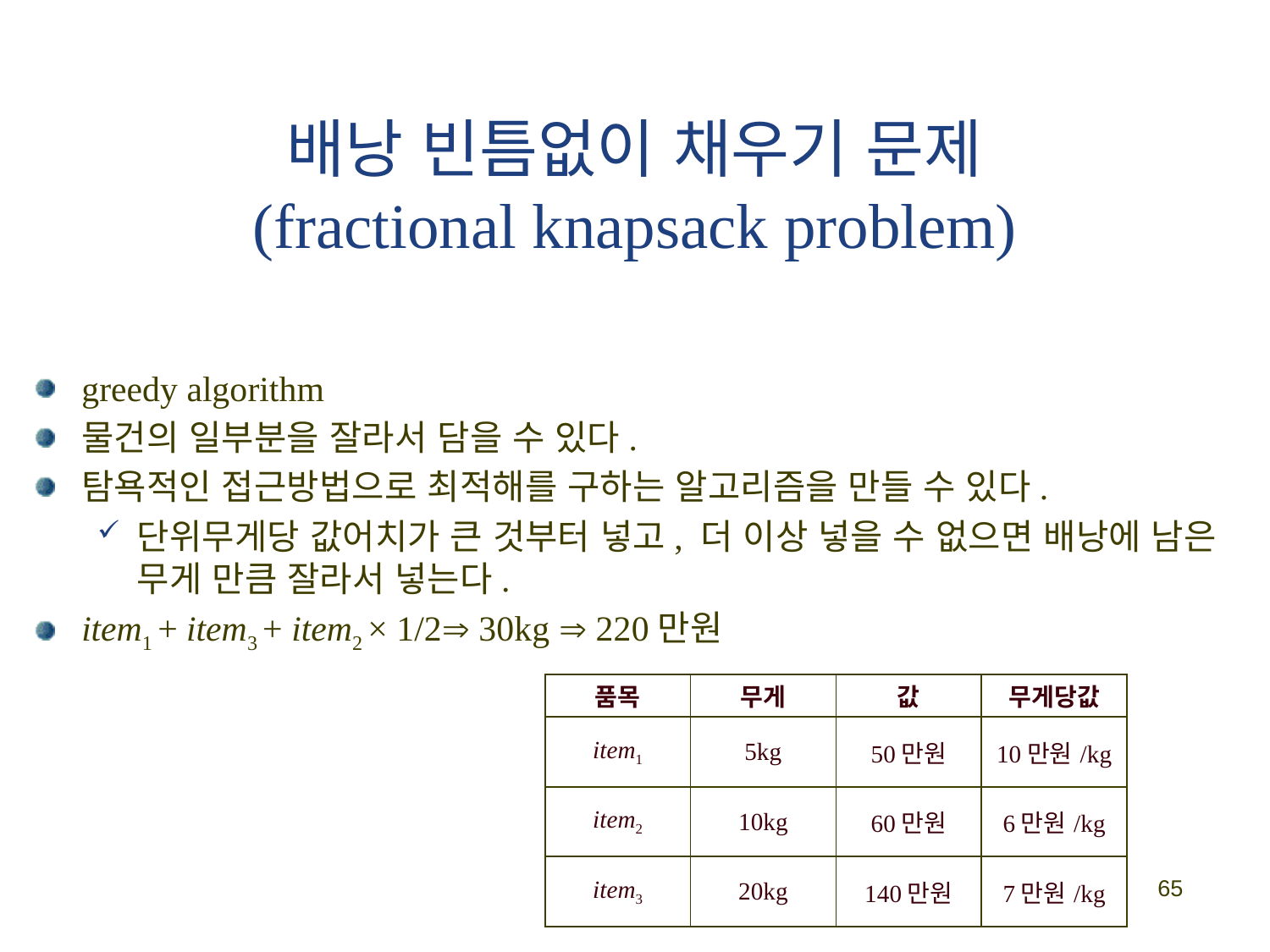

# 배낭 빈틈없이 채우기 문제 (fractional knapsack problem)
greedy algorithm
물건의 일부분을 잘라서 담을 수 있다.
탐욕적인 접근방법으로 최적해를 구하는 알고리즘을 만들 수 있다.
단위무게당 값어치가 큰 것부터 넣고, 더 이상 넣을 수 없으면 배낭에 남은 무게 만큼 잘라서 넣는다.
item1 + item3 + item2 × 1/2⇒ 30kg ⇒ 220만원
| 품목 | 무게 | 값 | 무게당값 |
| --- | --- | --- | --- |
| item1 | 5kg | 50만원 | 10만원/kg |
| item2 | 10kg | 60만원 | 6만원/kg |
| item3 | 20kg | 140만원 | 7만원/kg |
65